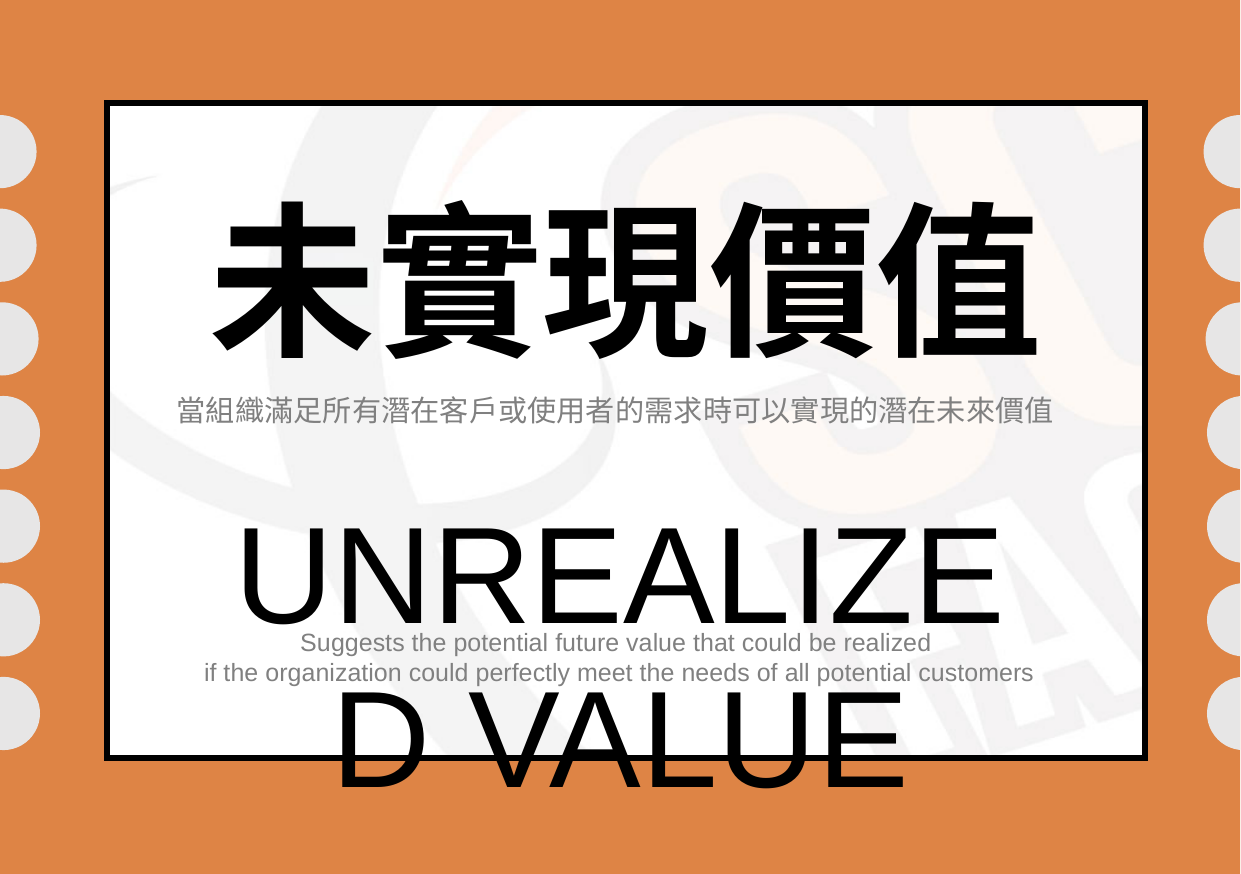

未實現價值

當組織滿足所有潛在客戶或使用者的需求時可以實現的潛在未來價值

UNREALIZED VALUE

Suggests the potential future value that could be realized
if the organization could perfectly meet the needs of all potential customers